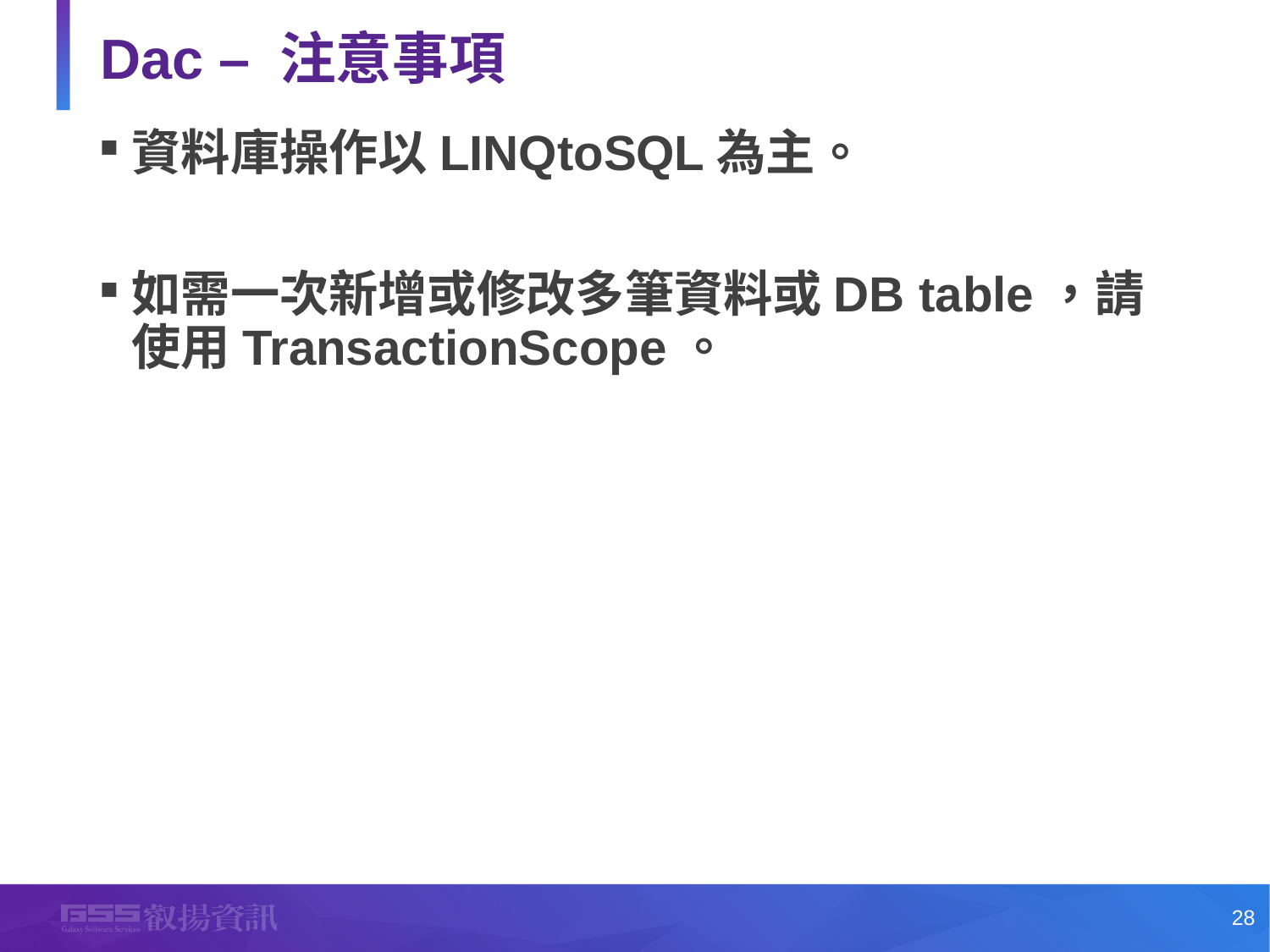

# Dac – 注意事項
資料庫操作以LINQtoSQL為主。

如需一次新增或修改多筆資料或DB table，請使用TransactionScope。

28